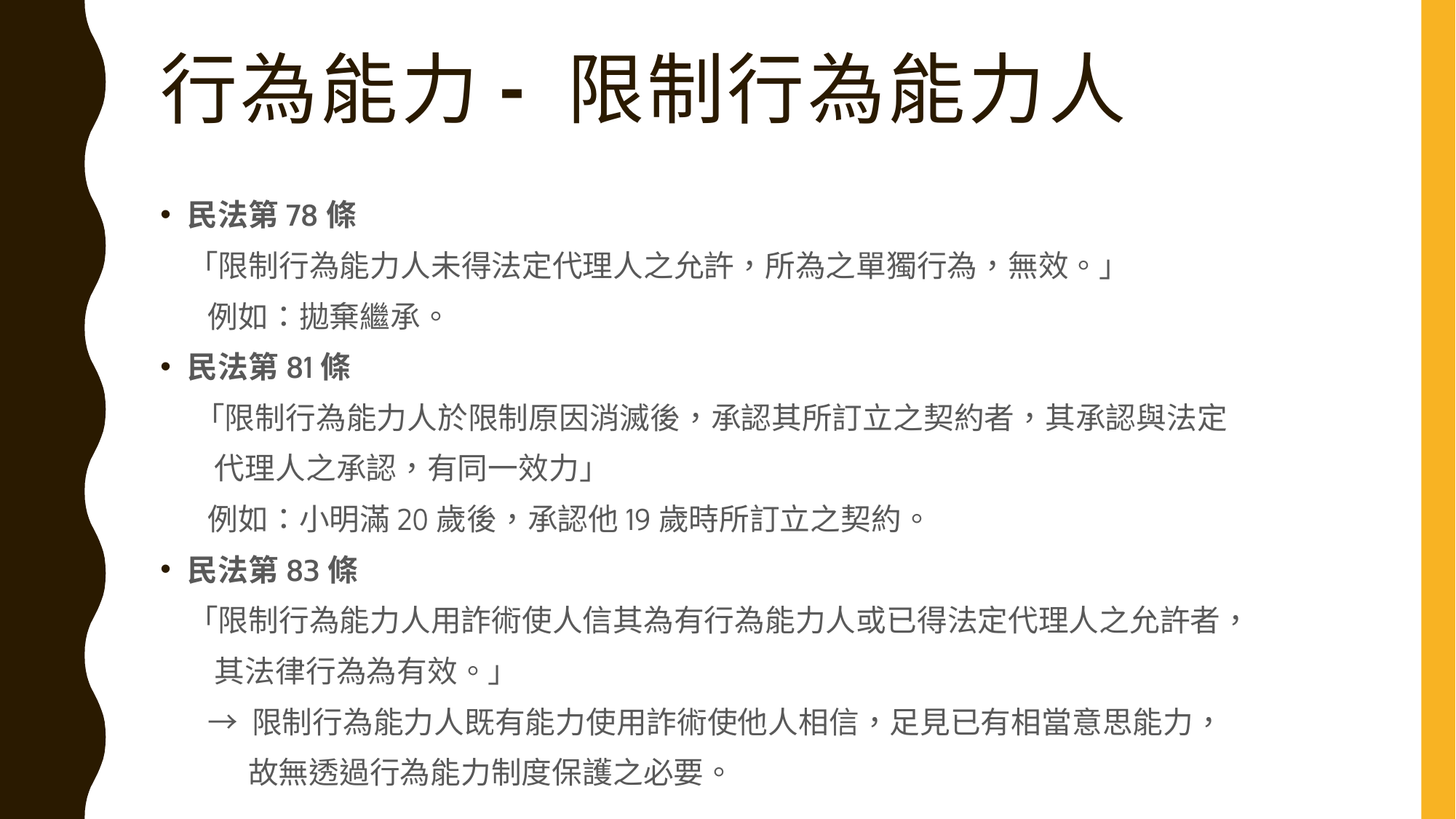

# 行為能力- 限制行為能力人
民法第78條
   「限制行為能力人未得法定代理人之允許，所為之單獨行為，無效。」
      例如：拋棄繼承。
民法第81條
    「限制行為能力人於限制原因消滅後，承認其所訂立之契約者，其承認與法定
       代理人之承認，有同一效力」
      例如：小明滿20歲後，承認他19歲時所訂立之契約。
民法第83條
   「限制行為能力人用詐術使人信其為有行為能力人或已得法定代理人之允許者，
       其法律行為為有效。」
       → 限制行為能力人既有能力使用詐術使他人相信，足見已有相當意思能力，
            故無透過行為能力制度保護之必要。